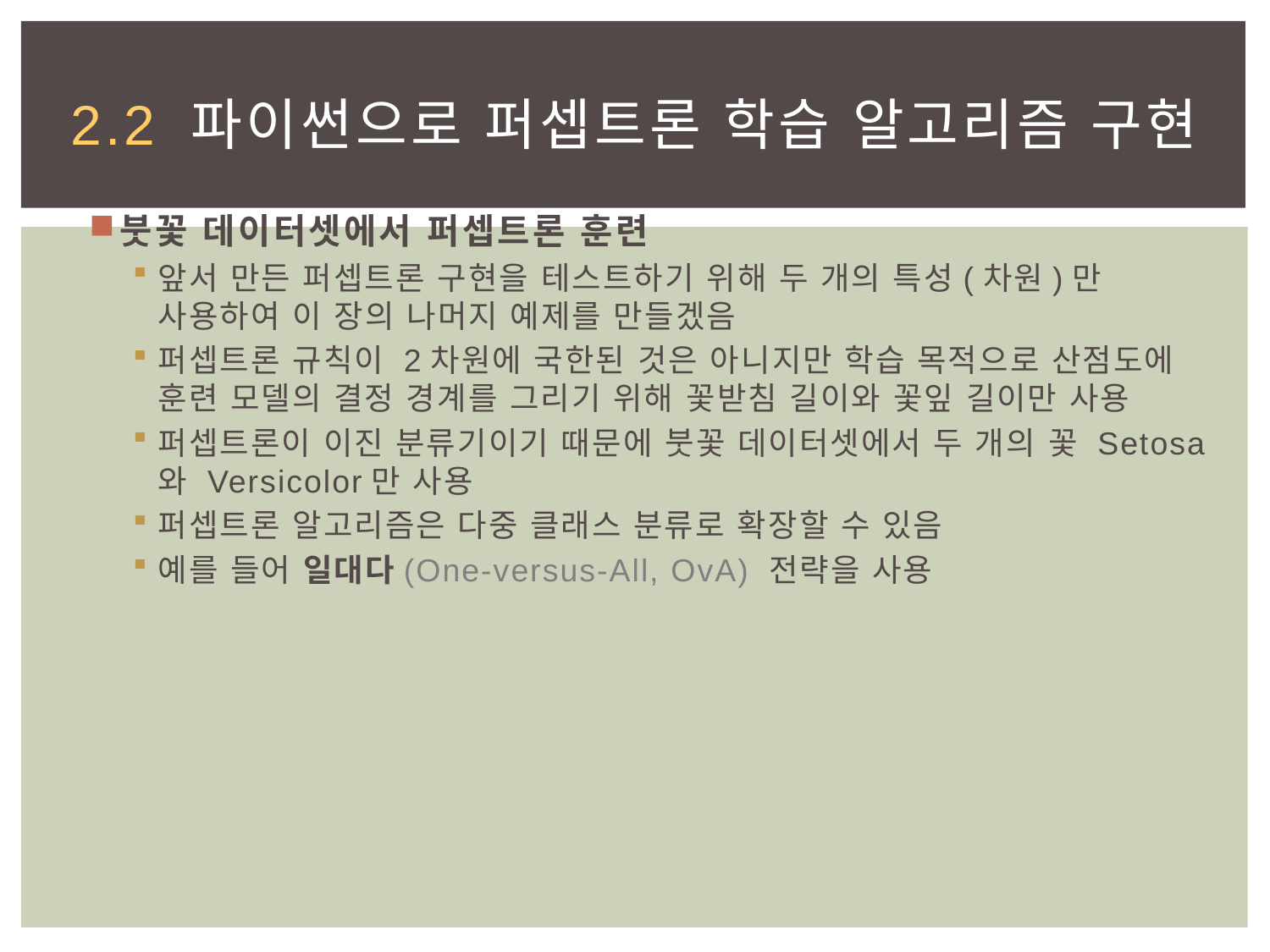

# 2.2 파이썬으로 퍼셉트론 학습 알고리즘 구현
붓꽃 데이터셋에서 퍼셉트론 훈련
앞서 만든 퍼셉트론 구현을 테스트하기 위해 두 개의 특성(차원)만 사용하여 이 장의 나머지 예제를 만들겠음
퍼셉트론 규칙이 2차원에 국한된 것은 아니지만 학습 목적으로 산점도에 훈련 모델의 결정 경계를 그리기 위해 꽃받침 길이와 꽃잎 길이만 사용
퍼셉트론이 이진 분류기이기 때문에 붓꽃 데이터셋에서 두 개의 꽃 Setosa와 Versicolor만 사용
퍼셉트론 알고리즘은 다중 클래스 분류로 확장할 수 있음
예를 들어 일대다(One-versus-All, OvA) 전략을 사용